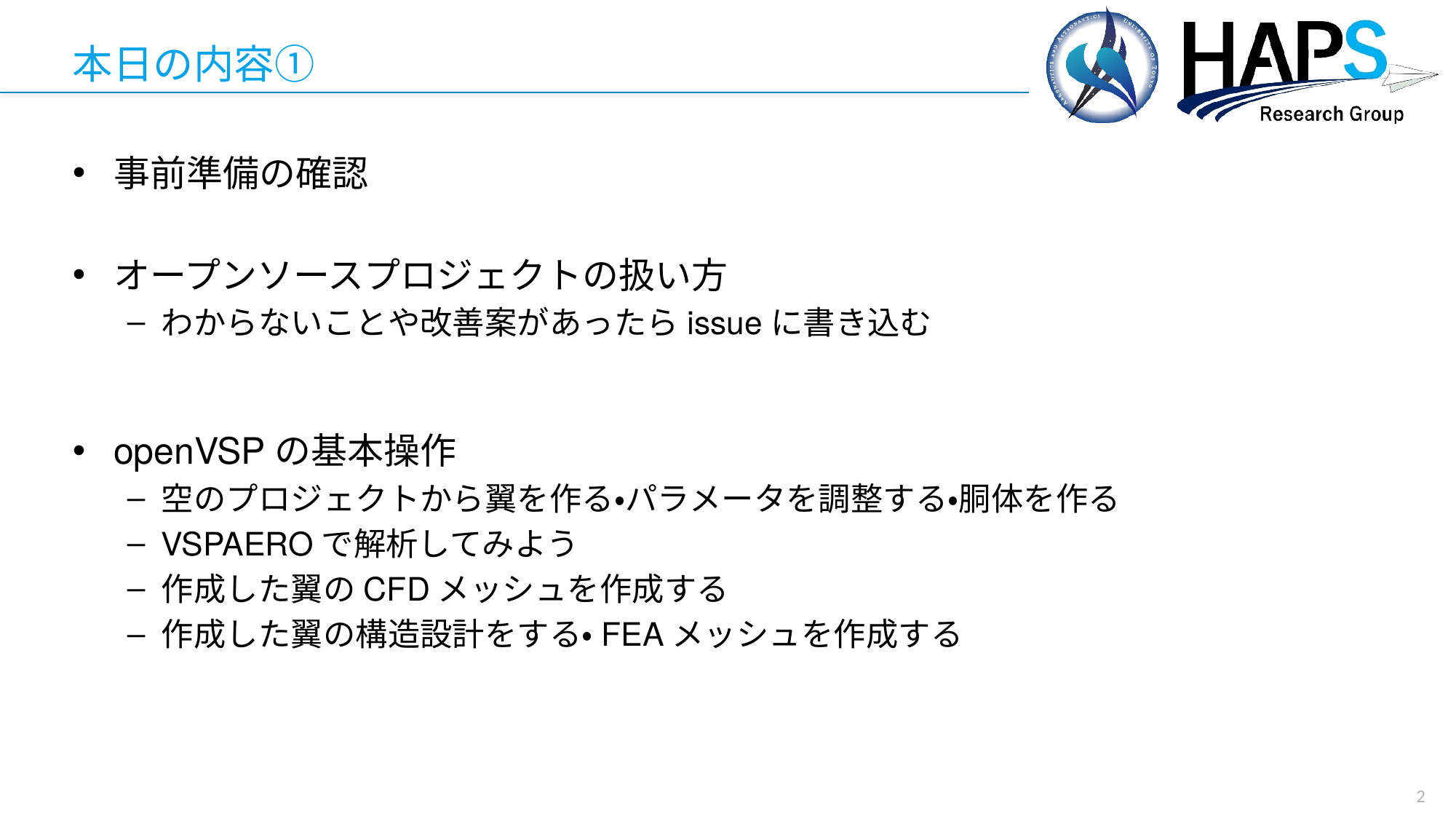

# 本日の内容①
事前準備の確認

オープンソースプロジェクトの扱い方
わからないことや改善案があったらissueに書き込む

openVSPの基本操作
空のプロジェクトから翼を作る・パラメータを調整する・胴体を作る
VSPAEROで解析してみよう
作成した翼のCFDメッシュを作成する
作成した翼の構造設計をする・FEAメッシュを作成する

2